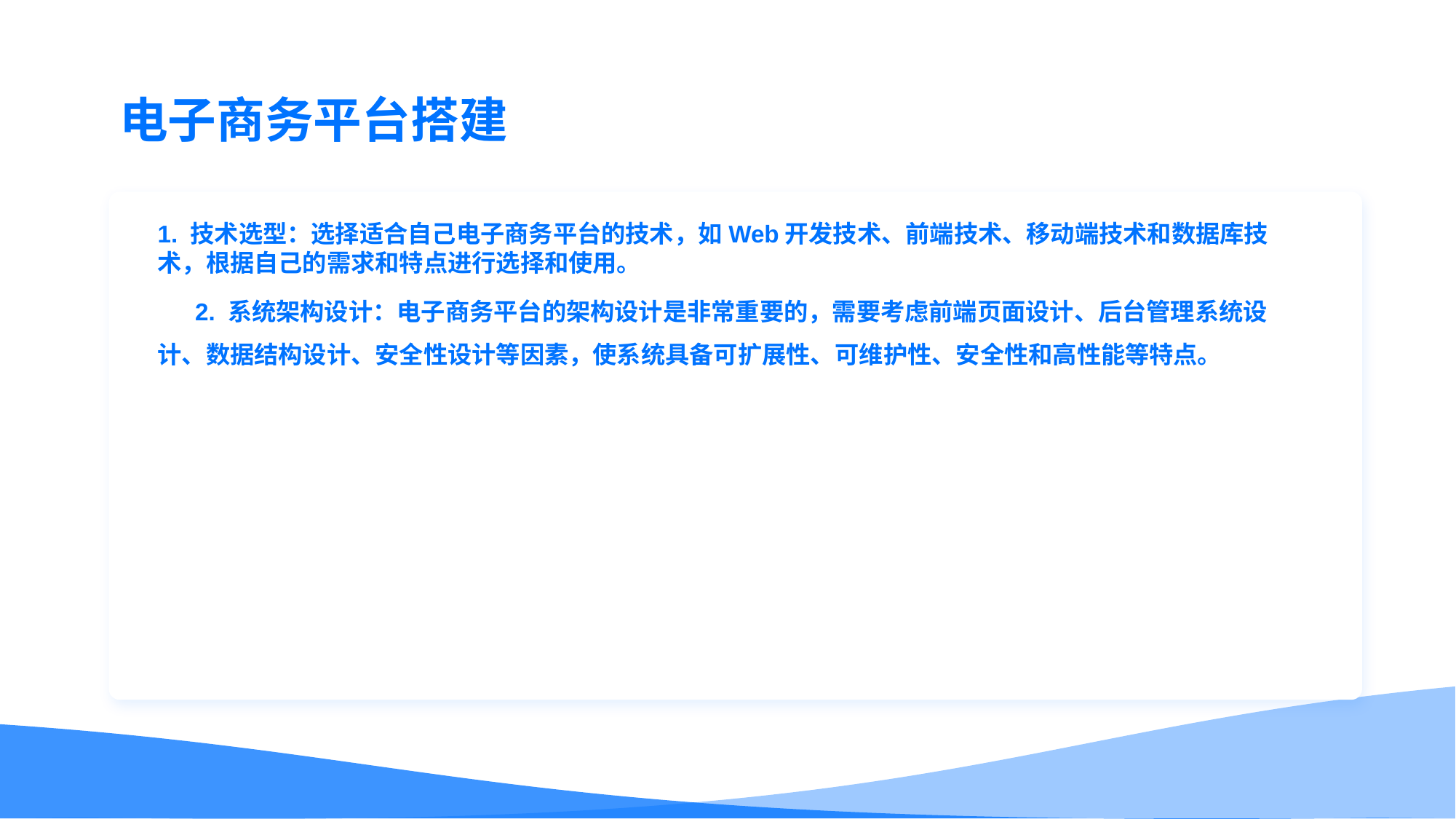

电子商务平台搭建

1. 技术选型：选择适合自己电子商务平台的技术，如Web开发技术、前端技术、移动端技术和数据库技术，根据自己的需求和特点进行选择和使用。
2. 系统架构设计：电子商务平台的架构设计是非常重要的，需要考虑前端页面设计、后台管理系统设计、数据结构设计、安全性设计等因素，使系统具备可扩展性、可维护性、安全性和高性能等特点。